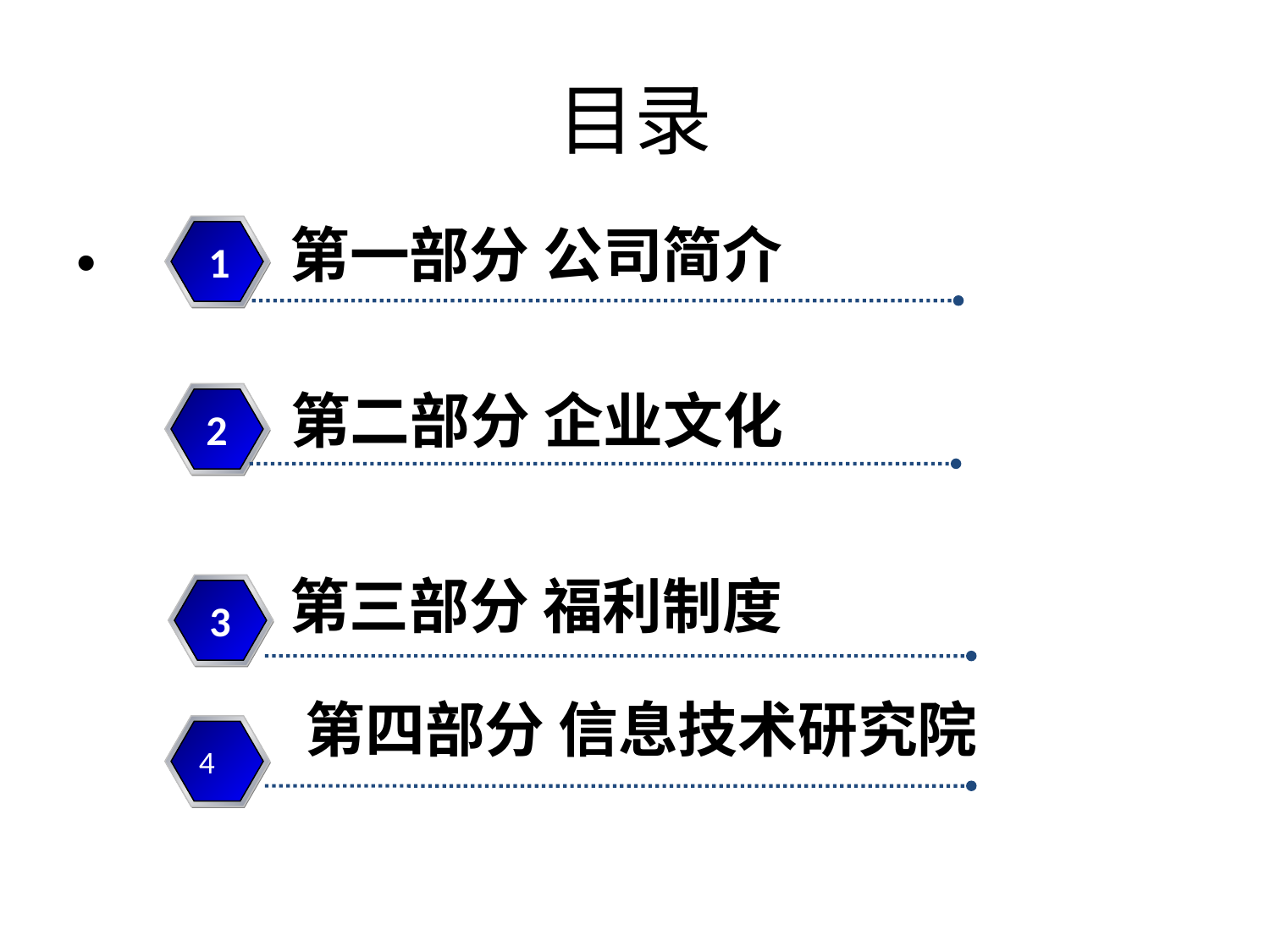

# 目录

第一部分 公司简介

1

第二部分 企业文化

2

3
第三部分 福利制度

3

 第四部分 信息技术研究院

4